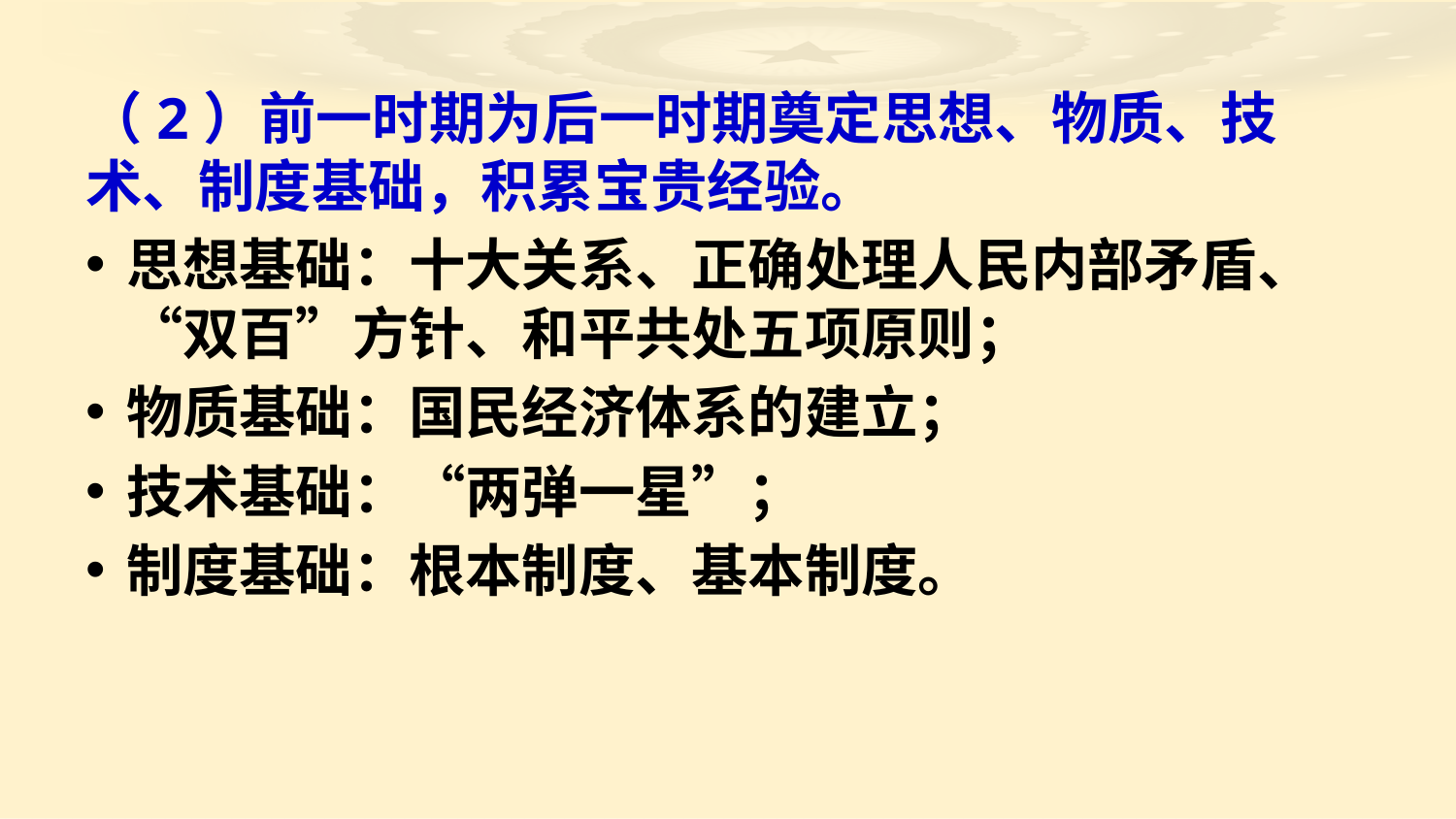

（2）前一时期为后一时期奠定思想、物质、技术、制度基础，积累宝贵经验。
思想基础：十大关系、正确处理人民内部矛盾、“双百”方针、和平共处五项原则；
物质基础：国民经济体系的建立；
技术基础：“两弹一星”；
制度基础：根本制度、基本制度。